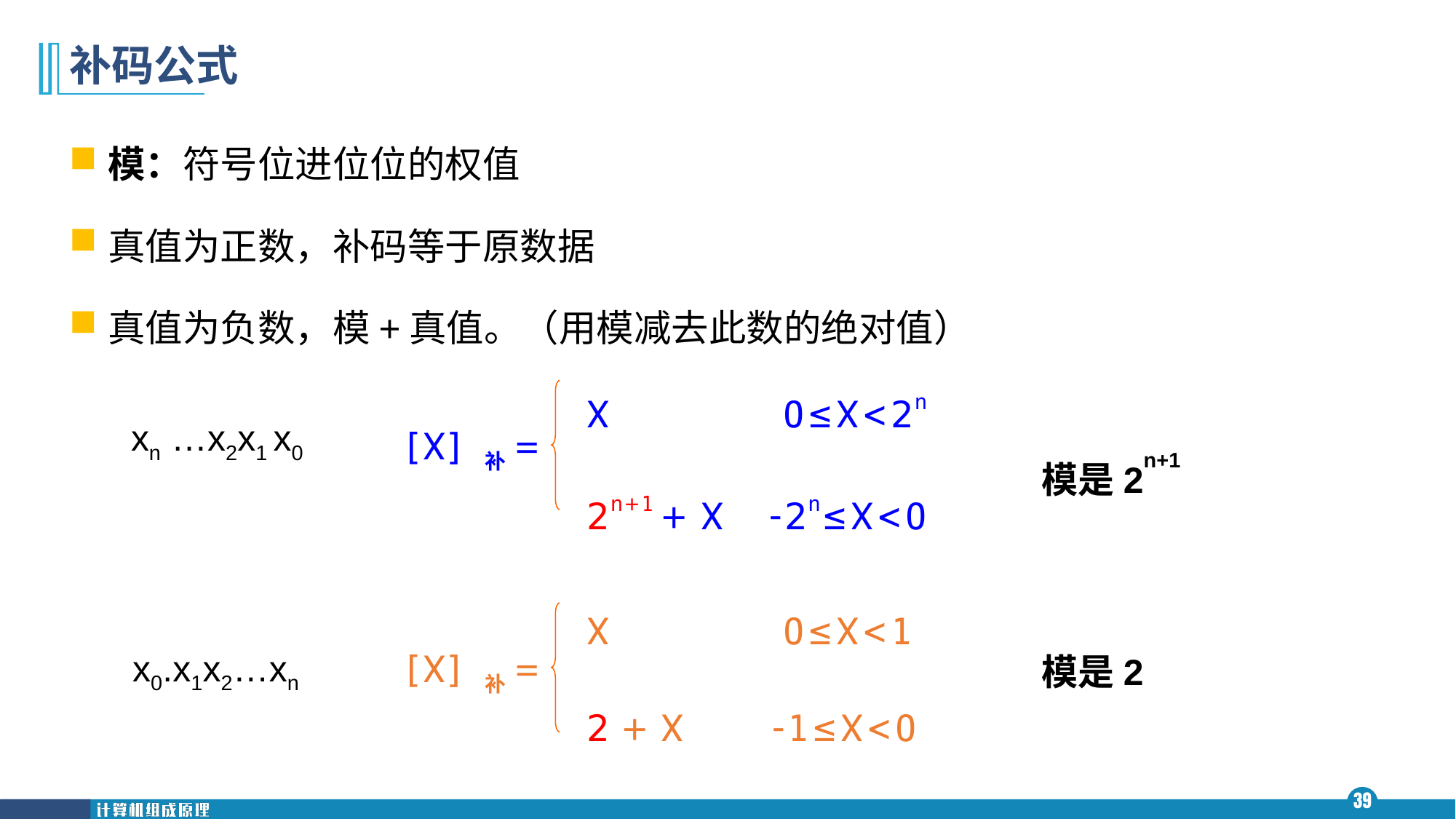

# 补码公式
模：符号位进位位的权值
真值为正数，补码等于原数据
真值为负数，模+真值。（用模减去此数的绝对值）

X                0≤X<2n
2n+1 + X    -2n≤X<0

[X] 补=
xn …x2x1 x0
模是2n+1
X                0≤X<1
2 + X        -1≤X<0

[X] 补=
x0.x1x2…xn
模是2